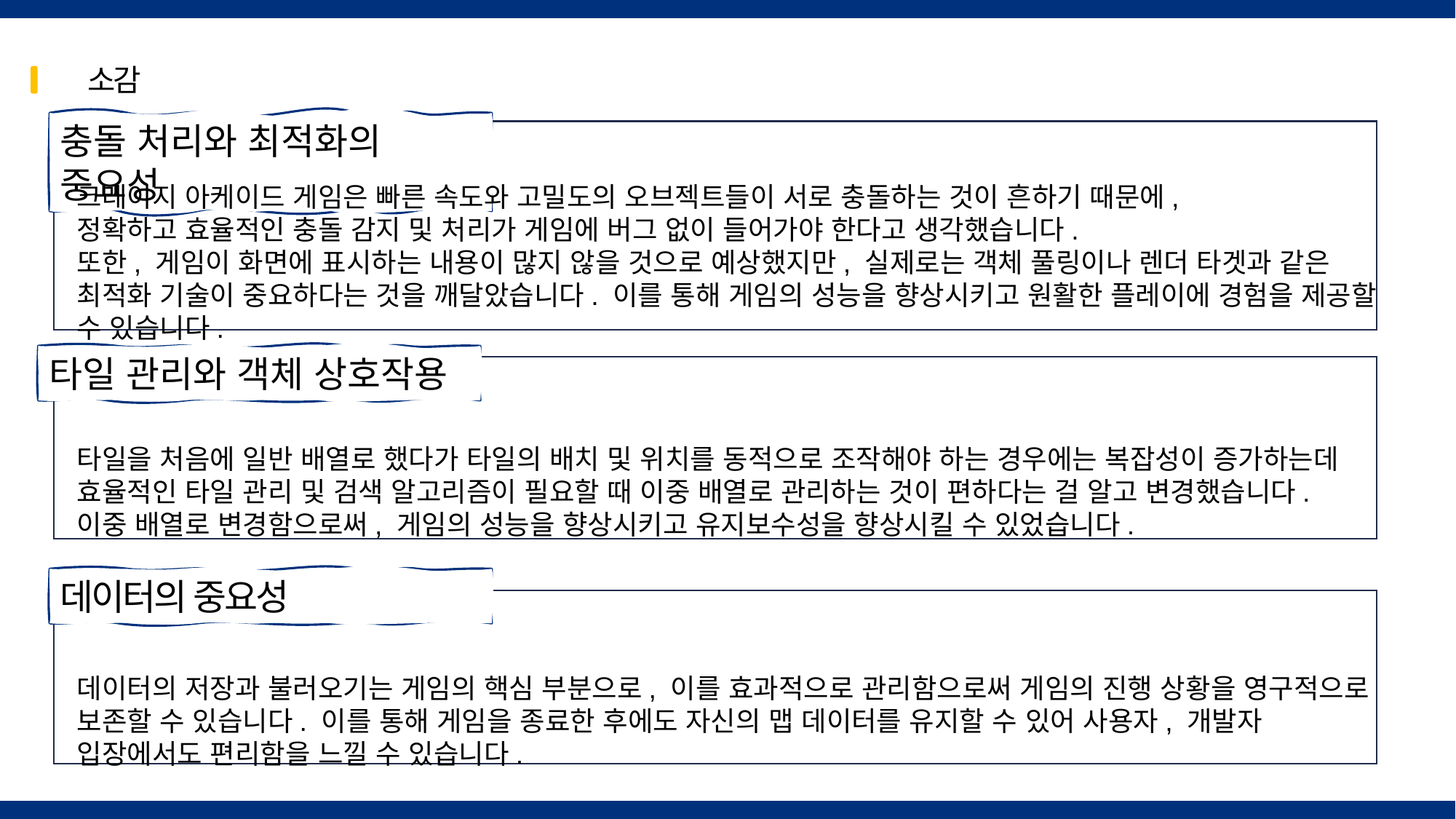

소감

충돌 처리와 최적화의 중요성

크레이지 아케이드 게임은 빠른 속도와 고밀도의 오브젝트들이 서로 충돌하는 것이 흔하기 때문에,
정확하고 효율적인 충돌 감지 및 처리가 게임에 버그 없이 들어가야 한다고 생각했습니다.
또한, 게임이 화면에 표시하는 내용이 많지 않을 것으로 예상했지만, 실제로는 객체 풀링이나 렌더 타겟과 같은 최적화 기술이 중요하다는 것을 깨달았습니다. 이를 통해 게임의 성능을 향상시키고 원활한 플레이에 경험을 제공할 수 있습니다.

타일을 처음에 일반 배열로 했다가 타일의 배치 및 위치를 동적으로 조작해야 하는 경우에는 복잡성이 증가하는데 효율적인 타일 관리 및 검색 알고리즘이 필요할 때 이중 배열로 관리하는 것이 편하다는 걸 알고 변경했습니다.
이중 배열로 변경함으로써, 게임의 성능을 향상시키고 유지보수성을 향상시킬 수 있었습니다.

데이터의 저장과 불러오기는 게임의 핵심 부분으로, 이를 효과적으로 관리함으로써 게임의 진행 상황을 영구적으로 보존할 수 있습니다. 이를 통해 게임을 종료한 후에도 자신의 맵 데이터를 유지할 수 있어 사용자, 개발자 입장에서도 편리함을 느낄 수 있습니다.

타일 관리와 객체 상호작용

데이터의 중요성